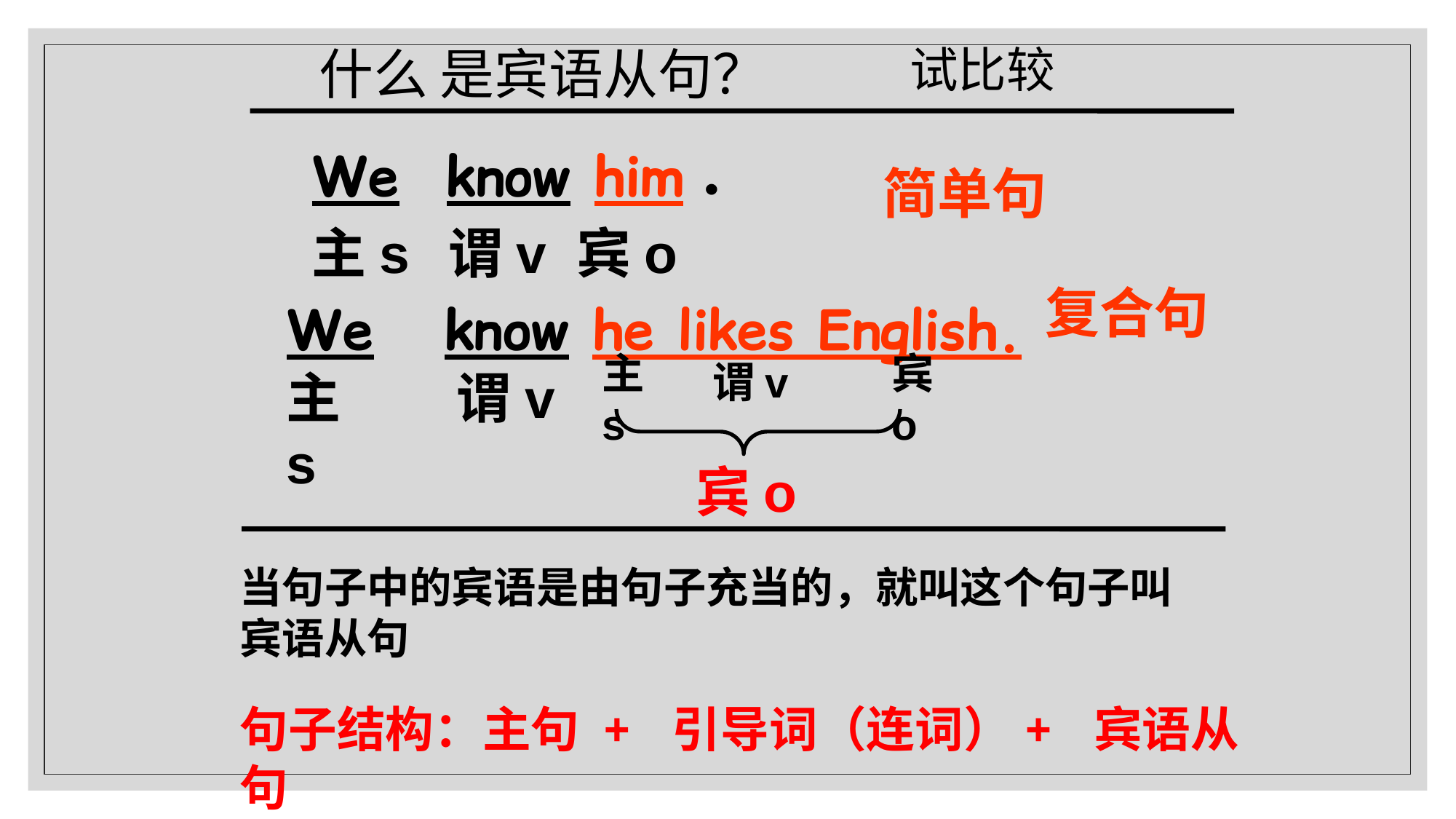

试比较
   什么 是宾语从句？

We  know him．
简单句
主s
谓v
宾o
复合句
We   know he likes English.

主s
宾o
谓v
主s
谓v
宾o

当句子中的宾语是由句子充当的，就叫这个句子叫宾语从句
句子结构：主句 + 引导词（连词）+ 宾语从句